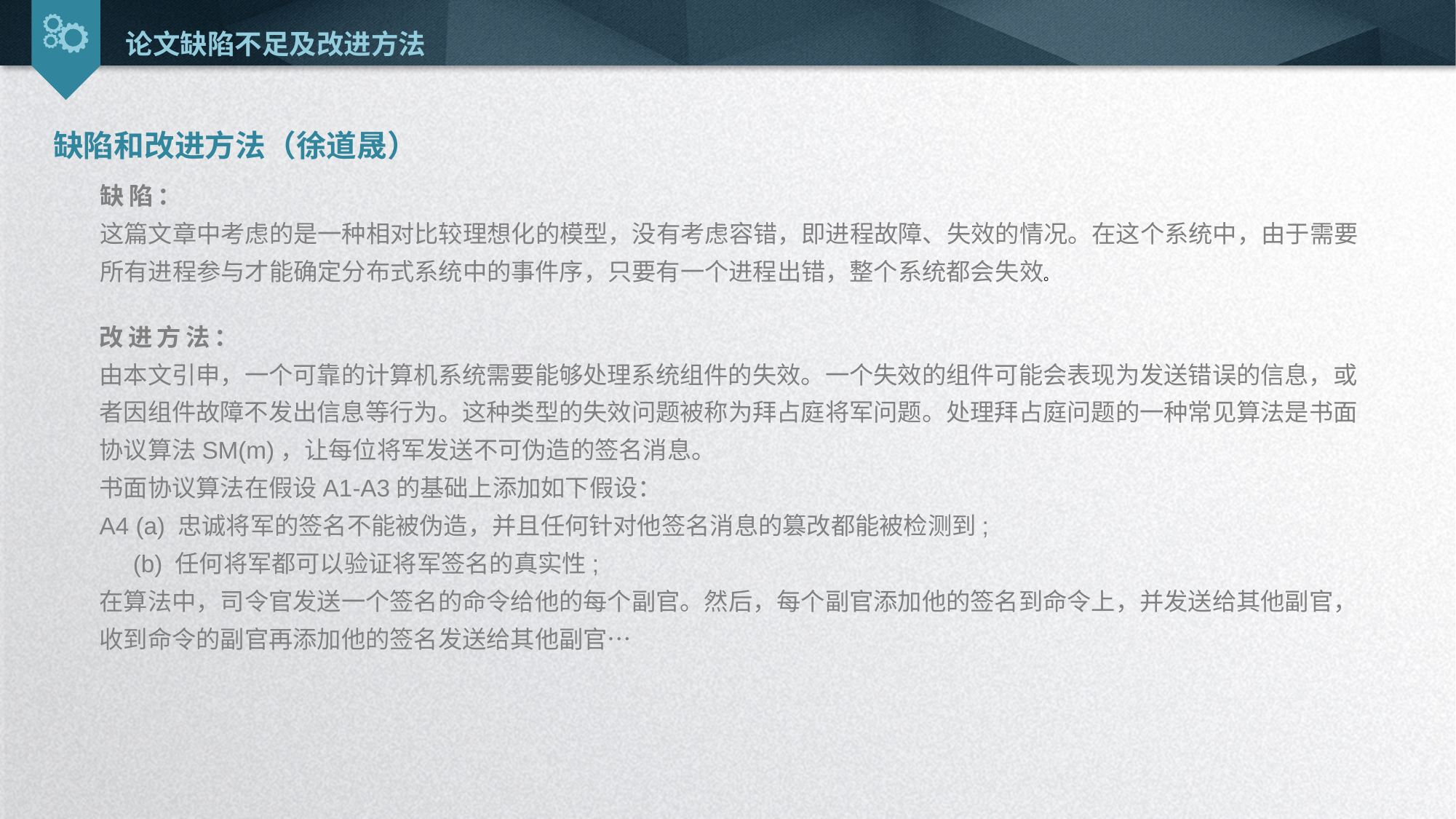

论文缺陷不足及改进方法
缺陷和改进方法（徐道晟）
缺陷：
这篇文章中考虑的是一种相对比较理想化的模型，没有考虑容错，即进程故障、失效的情况。在这个系统中，由于需要所有进程参与才能确定分布式系统中的事件序，只要有一个进程出错，整个系统都会失效。
改进方法：
由本文引申，一个可靠的计算机系统需要能够处理系统组件的失效。一个失效的组件可能会表现为发送错误的信息，或者因组件故障不发出信息等行为。这种类型的失效问题被称为拜占庭将军问题。处理拜占庭问题的一种常见算法是书面协议算法SM(m)，让每位将军发送不可伪造的签名消息。书面协议算法在假设A1-A3的基础上添加如下假设：A4 (a) 忠诚将军的签名不能被伪造，并且任何针对他签名消息的篡改都能被检测到;     (b) 任何将军都可以验证将军签名的真实性;
在算法中，司令官发送一个签名的命令给他的每个副官。然后，每个副官添加他的签名到命令上，并发送给其他副官，收到命令的副官再添加他的签名发送给其他副官…
延时符